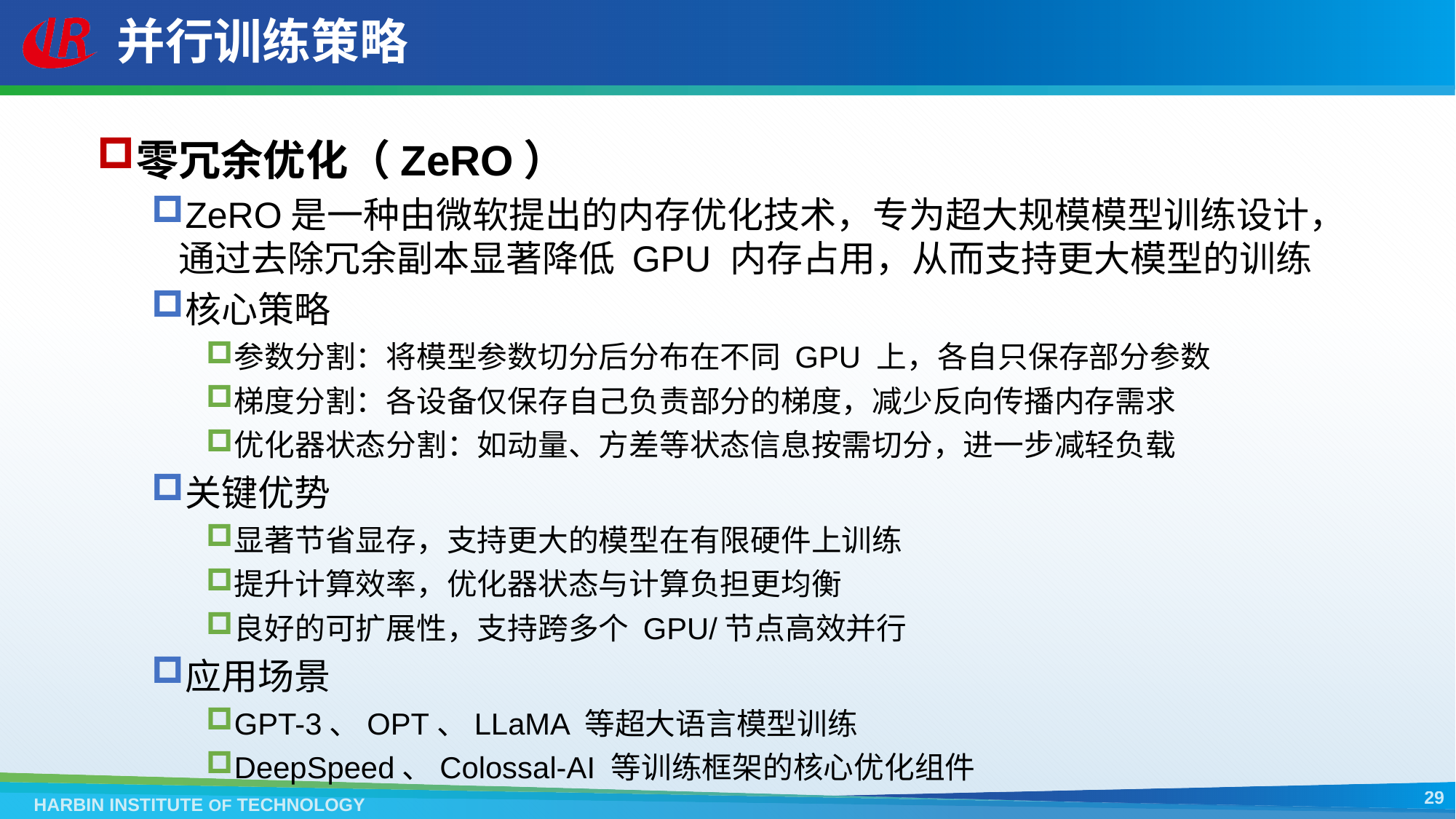

# 并行训练策略
零冗余优化（ZeRO）
ZeRO是一种由微软提出的内存优化技术，专为超大规模模型训练设计，通过去除冗余副本显著降低 GPU 内存占用，从而支持更大模型的训练
核心策略
参数分割：将模型参数切分后分布在不同 GPU 上，各自只保存部分参数
梯度分割：各设备仅保存自己负责部分的梯度，减少反向传播内存需求
优化器状态分割：如动量、方差等状态信息按需切分，进一步减轻负载
关键优势
显著节省显存，支持更大的模型在有限硬件上训练
提升计算效率，优化器状态与计算负担更均衡
良好的可扩展性，支持跨多个 GPU/节点高效并行
应用场景
GPT-3、OPT、LLaMA 等超大语言模型训练
DeepSpeed、Colossal-AI 等训练框架的核心优化组件
29
HARBIN INSTITUTE OF TECHNOLOGY